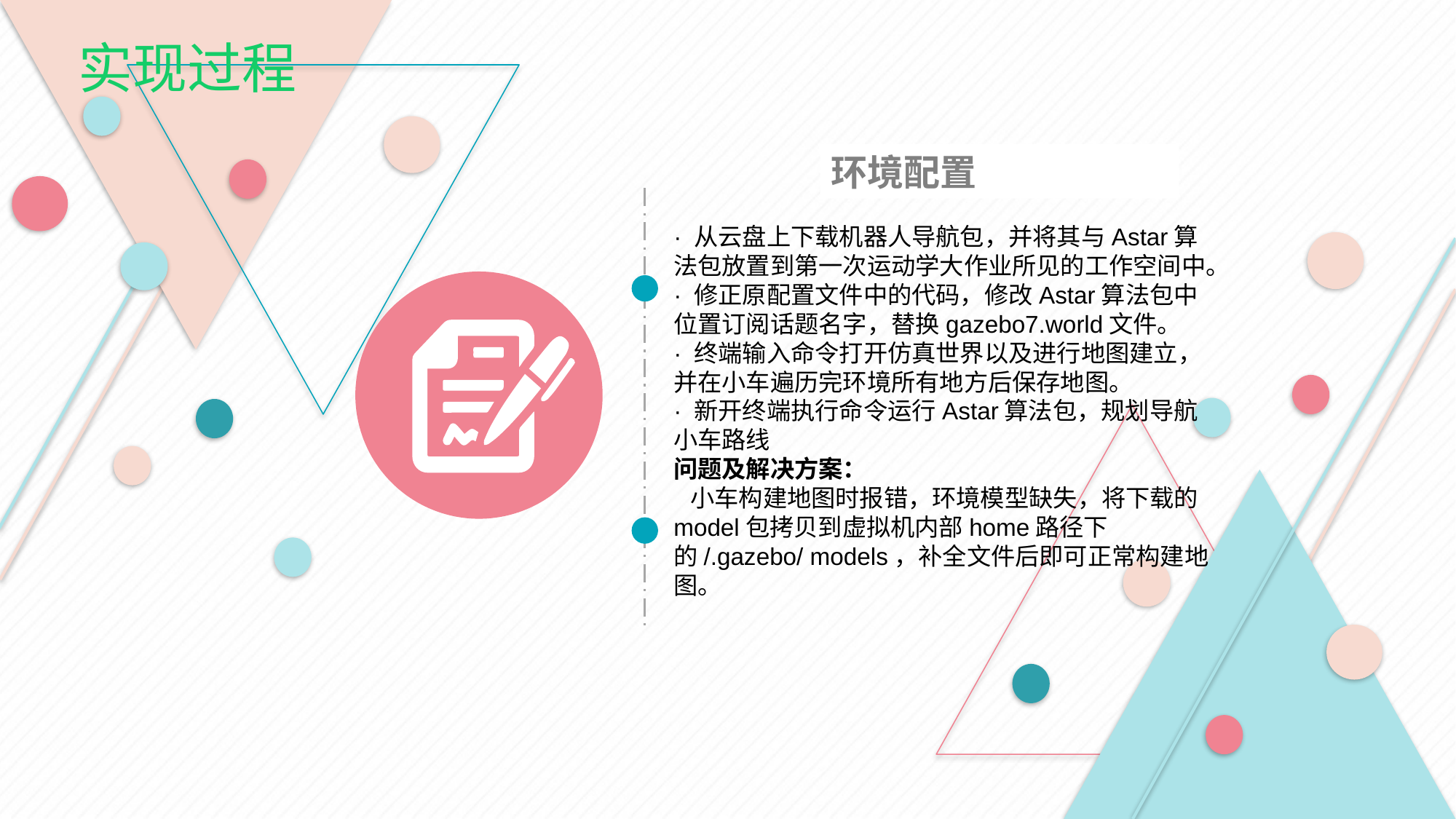

实现过程

环境配置

· 从云盘上下载机器人导航包，并将其与Astar算法包放置到第一次运动学大作业所见的工作空间中。
· 修正原配置文件中的代码，修改Astar算法包中位置订阅话题名字，替换gazebo7.world文件。
· 终端输入命令打开仿真世界以及进行地图建立，并在小车遍历完环境所有地方后保存地图。
· 新开终端执行命令运行Astar算法包，规划导航小车路线
问题及解决方案：
  小车构建地图时报错，环境模型缺失，将下载的model包拷贝到虚拟机内部home路径下的/.gazebo/ models，补全文件后即可正常构建地图。